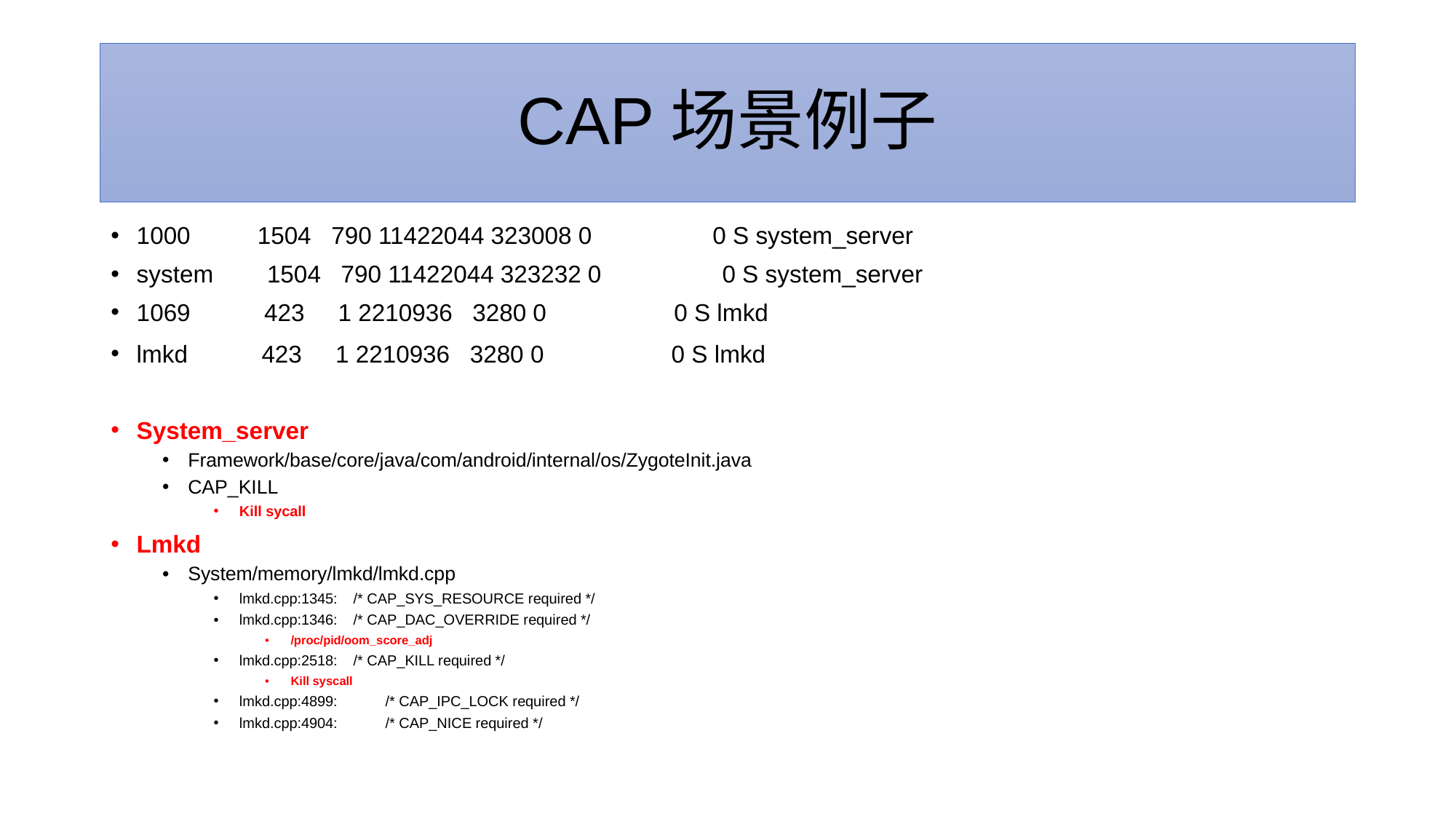

# CAP场景例子
1000          1504   790 11422044 323008 0                  0 S system_server
system        1504   790 11422044 323232 0                  0 S system_server
1069           423     1 2210936   3280 0                   0 S lmkd
lmkd           423     1 2210936   3280 0                   0 S lmkd

System_server
Framework/base/core/java/com/android/internal/os/ZygoteInit.java
CAP_KILL
Kill sycall
Lmkd
System/memory/lmkd/lmkd.cpp
lmkd.cpp:1345:    /* CAP_SYS_RESOURCE required */
lmkd.cpp:1346:    /* CAP_DAC_OVERRIDE required */
/proc/pid/oom_score_adj
lmkd.cpp:2518:    /* CAP_KILL required */
Kill syscall
lmkd.cpp:4899:            /* CAP_IPC_LOCK required */
lmkd.cpp:4904:            /* CAP_NICE required */